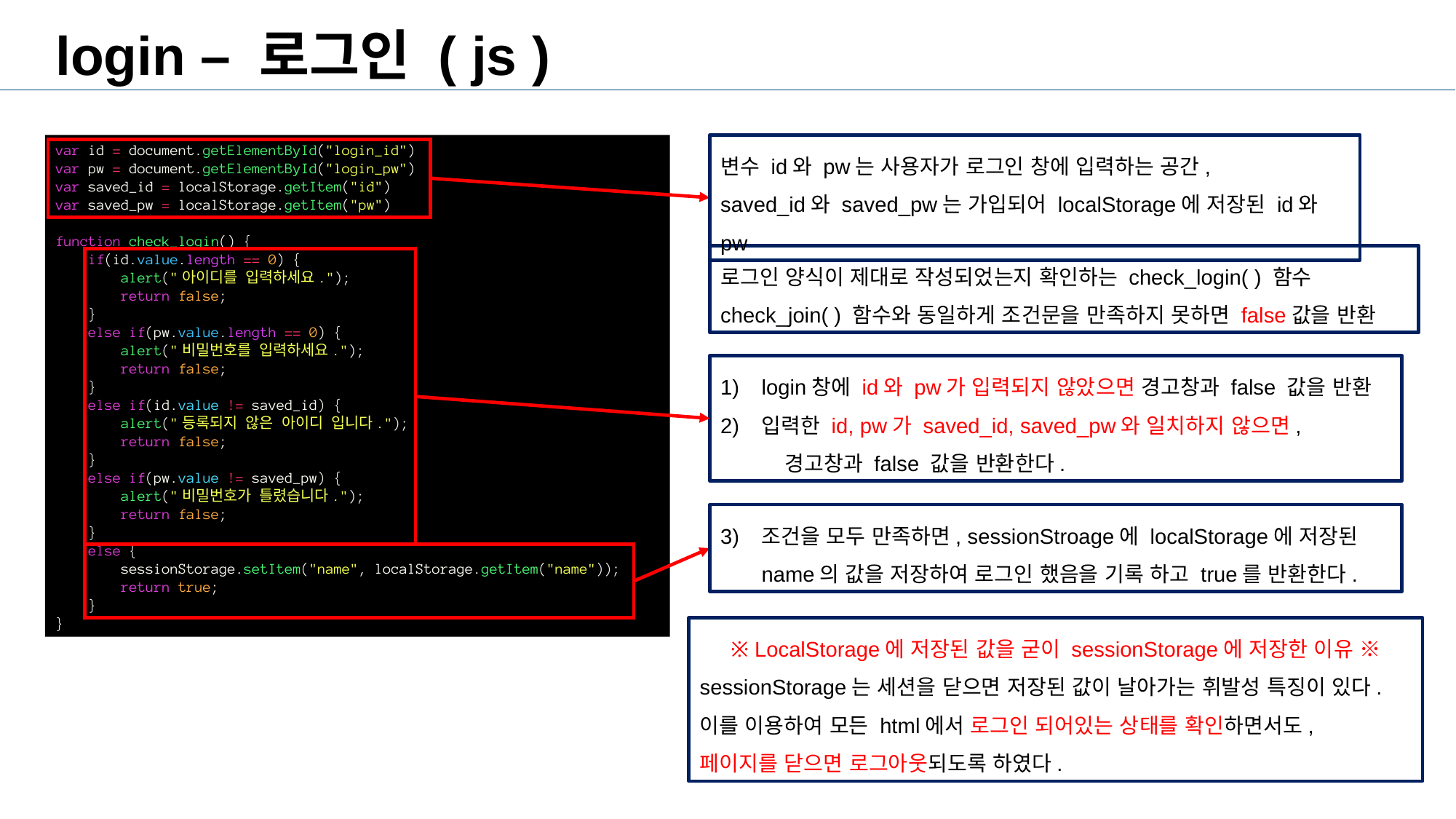

login – 로그인 ( js )
var id = document.getElementById("login_id")
var pw = document.getElementById("login_pw")
var saved_id = localStorage.getItem("id")
var saved_pw = localStorage.getItem("pw")

function check_login() {
    if(id.value.length == 0) {
        alert("아이디를 입력하세요.");
        return false;
    }
    else if(pw.value.length == 0) {
        alert("비밀번호를 입력하세요.");
        return false;
    }
    else if(id.value != saved_id) {
        alert("등록되지 않은 아이디 입니다.");
        return false;
    }
    else if(pw.value != saved_pw) {
        alert("비밀번호가 틀렸습니다.");
        return false;
    }
    else {
        sessionStorage.setItem("name", localStorage.getItem("name"));
        return true;
    }
}
변수 id와 pw는 사용자가 로그인 창에 입력하는 공간,
saved_id와 saved_pw는 가입되어 localStorage에 저장된 id와 pw

로그인 양식이 제대로 작성되었는지 확인하는 check_login( ) 함수
check_join( ) 함수와 동일하게 조건문을 만족하지 못하면 false값을 반환

login창에 id와 pw가 입력되지 않았으면 경고창과 false 값을 반환
입력한 id, pw가 saved_id, saved_pw와 일치하지 않으면,                  경고창과 false 값을 반환한다.
조건을 모두 만족하면, sessionStroage에 localStorage에 저장된 name의 값을 저장하여 로그인 했음을 기록 하고 true를 반환한다.

※ LocalStorage에 저장된 값을 굳이 sessionStorage에 저장한 이유 ※
sessionStorage는 세션을 닫으면 저장된 값이 날아가는 휘발성 특징이 있다.
이를 이용하여 모든 html에서 로그인 되어있는 상태를 확인하면서도,                페이지를 닫으면 로그아웃되도록 하였다.